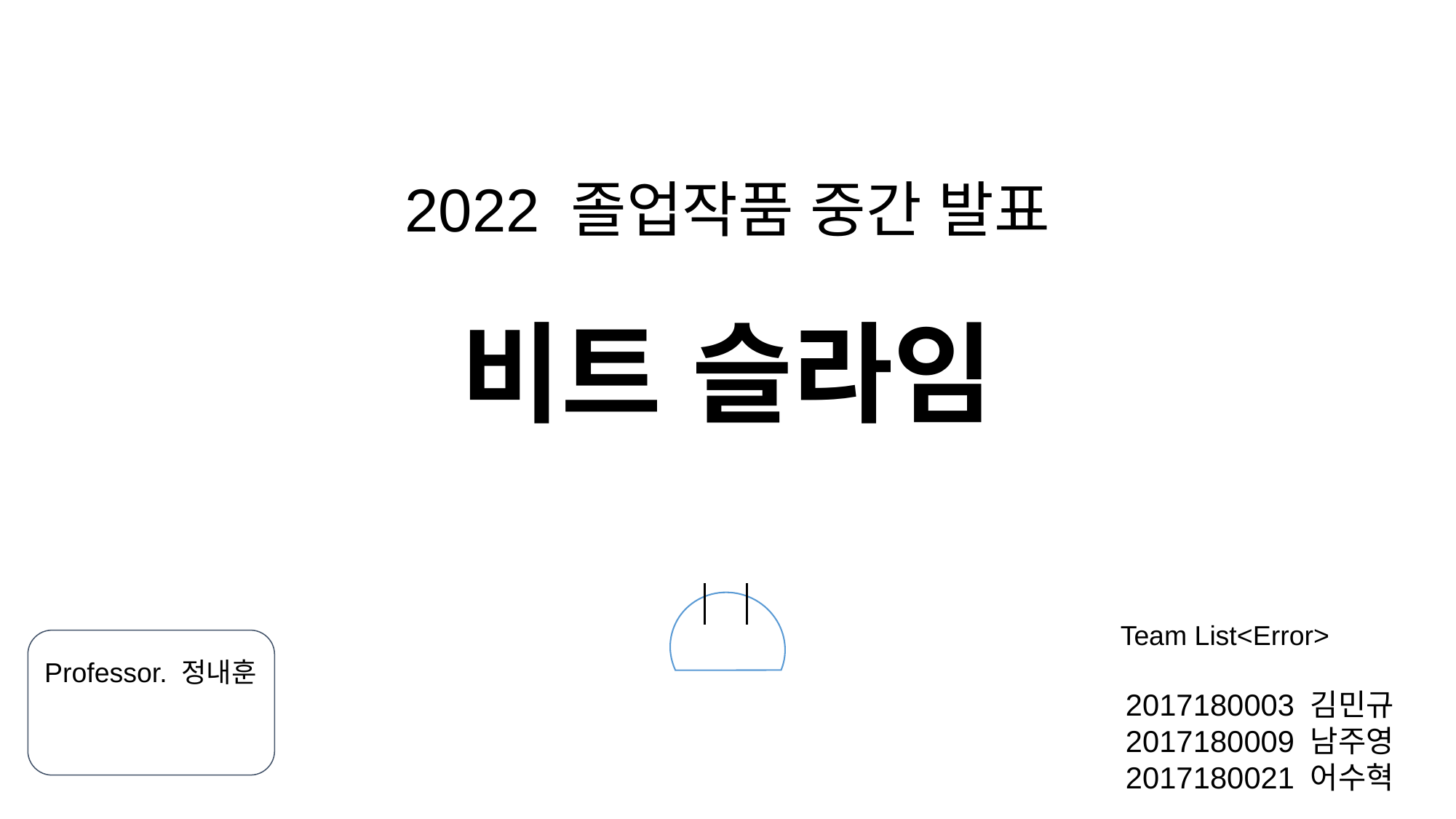

2022 졸업작품 중간 발표
비트 슬라임

Team List<Error>

Professor. 정내훈

2017180003 김민규
2017180009 남주영
2017180021 어수혁